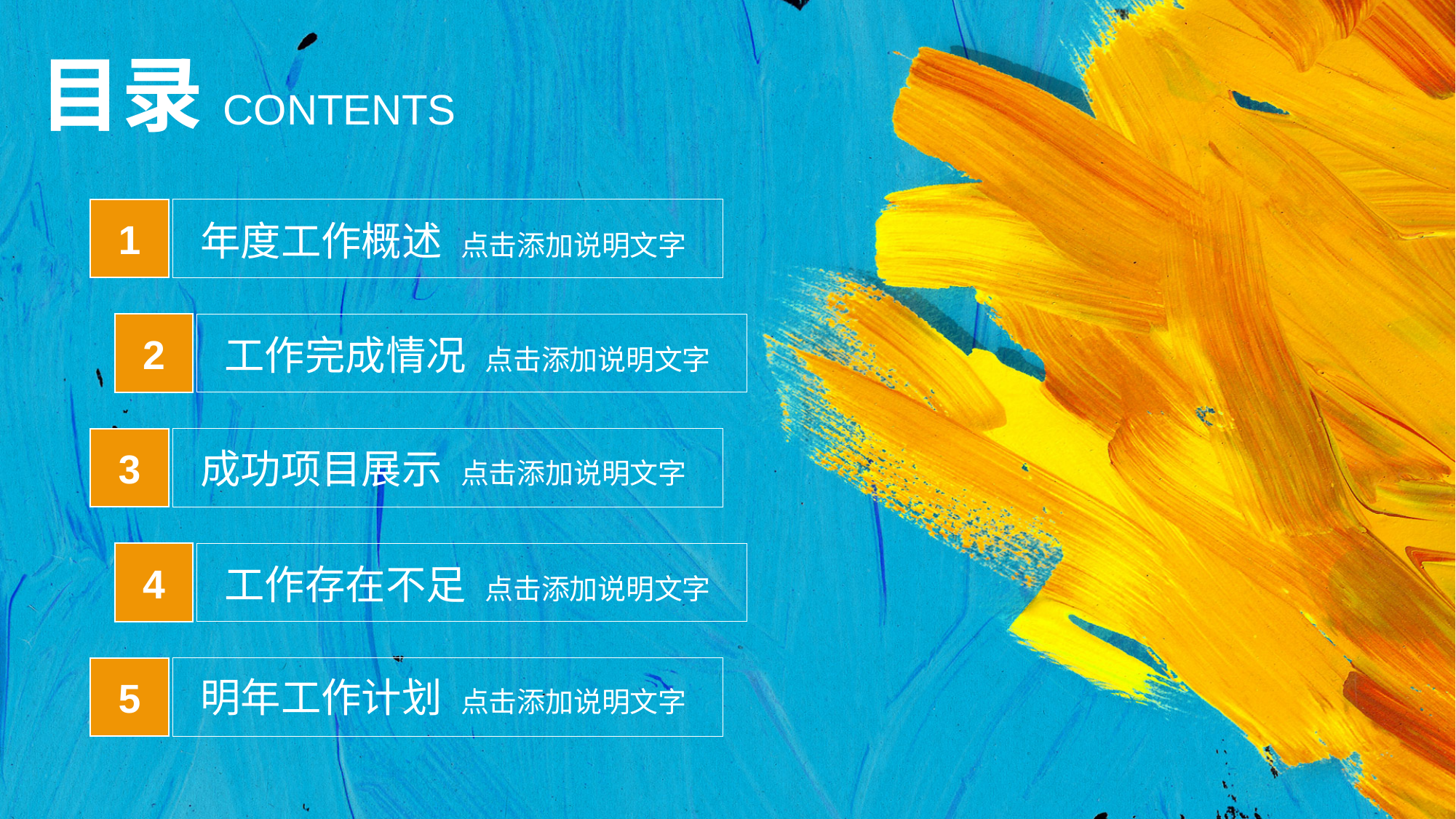

目录CONTENTS
1

年度工作概述  点击添加说明文字
2

工作完成情况  点击添加说明文字
3

成功项目展示  点击添加说明文字
4

工作存在不足  点击添加说明文字
5

明年工作计划  点击添加说明文字